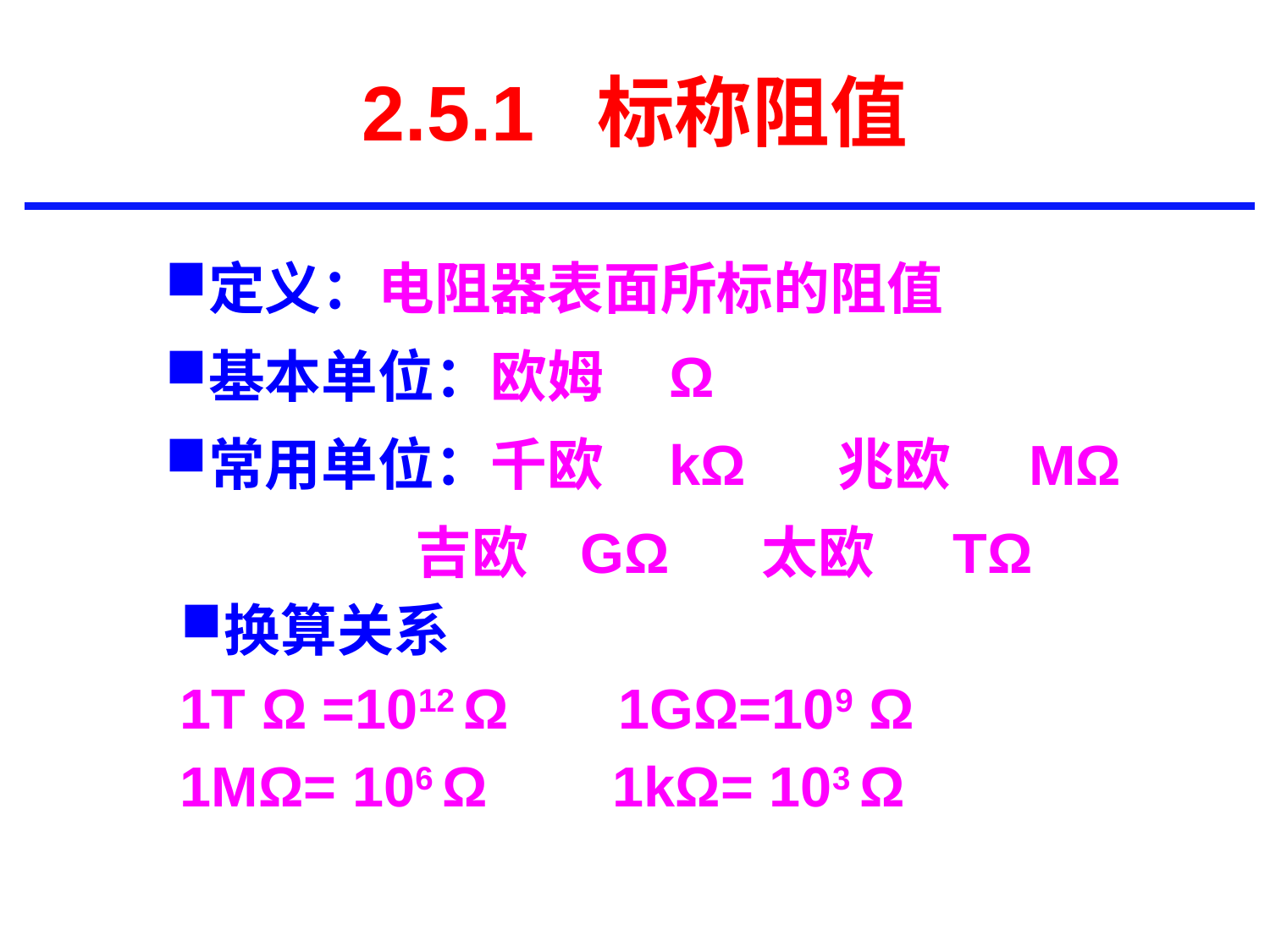

# 2.5.1  标称阻值
定义：电阻器表面所标的阻值
基本单位：欧姆    Ω
常用单位：千欧    kΩ     兆欧     MΩ
                      吉欧   GΩ     太欧     TΩ
换算关系
    1T Ω =1012 Ω       1GΩ=109 Ω
    1MΩ= 106 Ω        1kΩ= 103 Ω